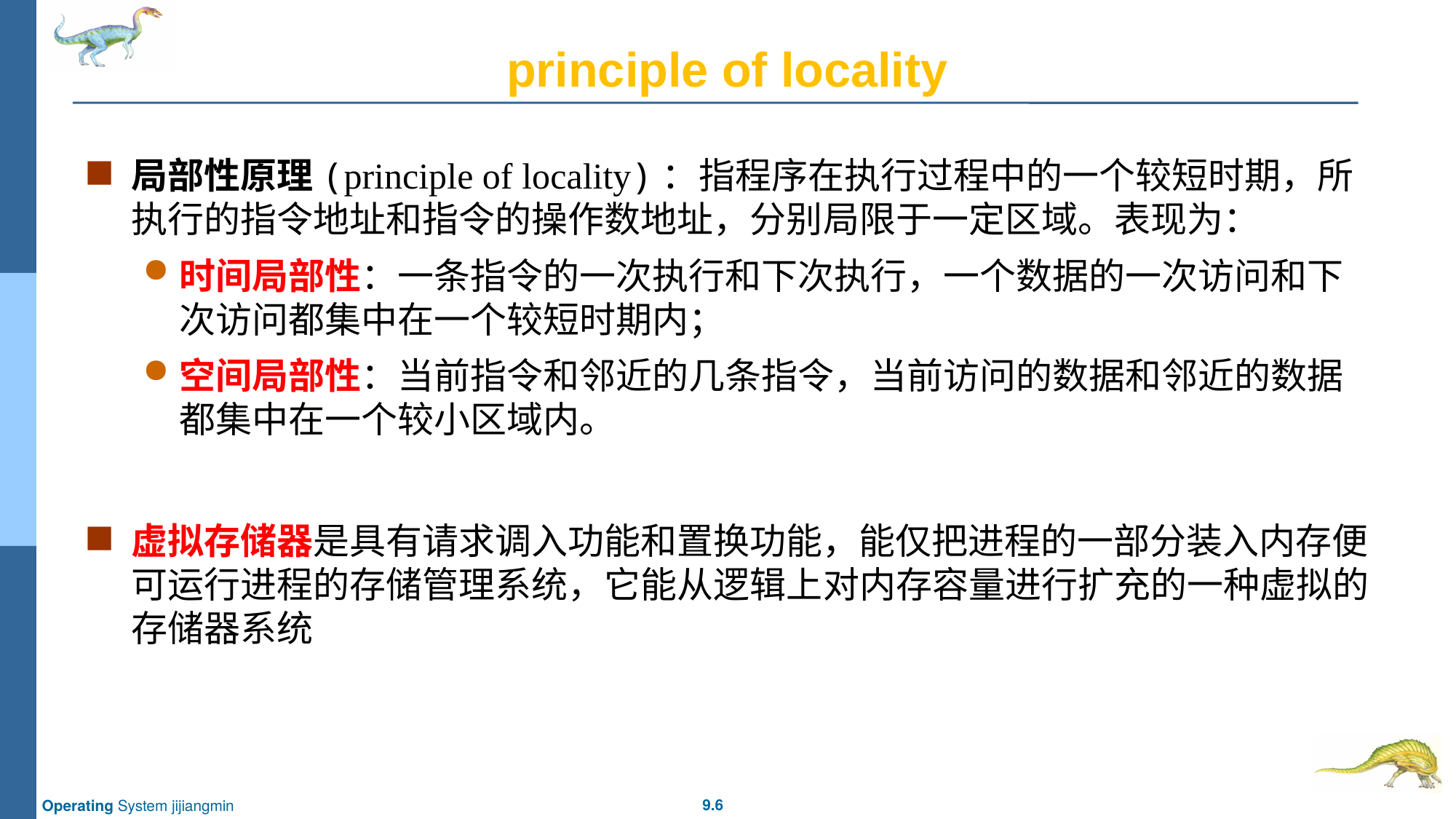

# principle of locality
局部性原理(principle of locality)：指程序在执行过程中的一个较短时期，所执行的指令地址和指令的操作数地址，分别局限于一定区域。表现为：
时间局部性：一条指令的一次执行和下次执行，一个数据的一次访问和下次访问都集中在一个较短时期内；
空间局部性：当前指令和邻近的几条指令，当前访问的数据和邻近的数据都集中在一个较小区域内。

虚拟存储器是具有请求调入功能和置换功能，能仅把进程的一部分装入内存便可运行进程的存储管理系统，它能从逻辑上对内存容量进行扩充的一种虚拟的存储器系统